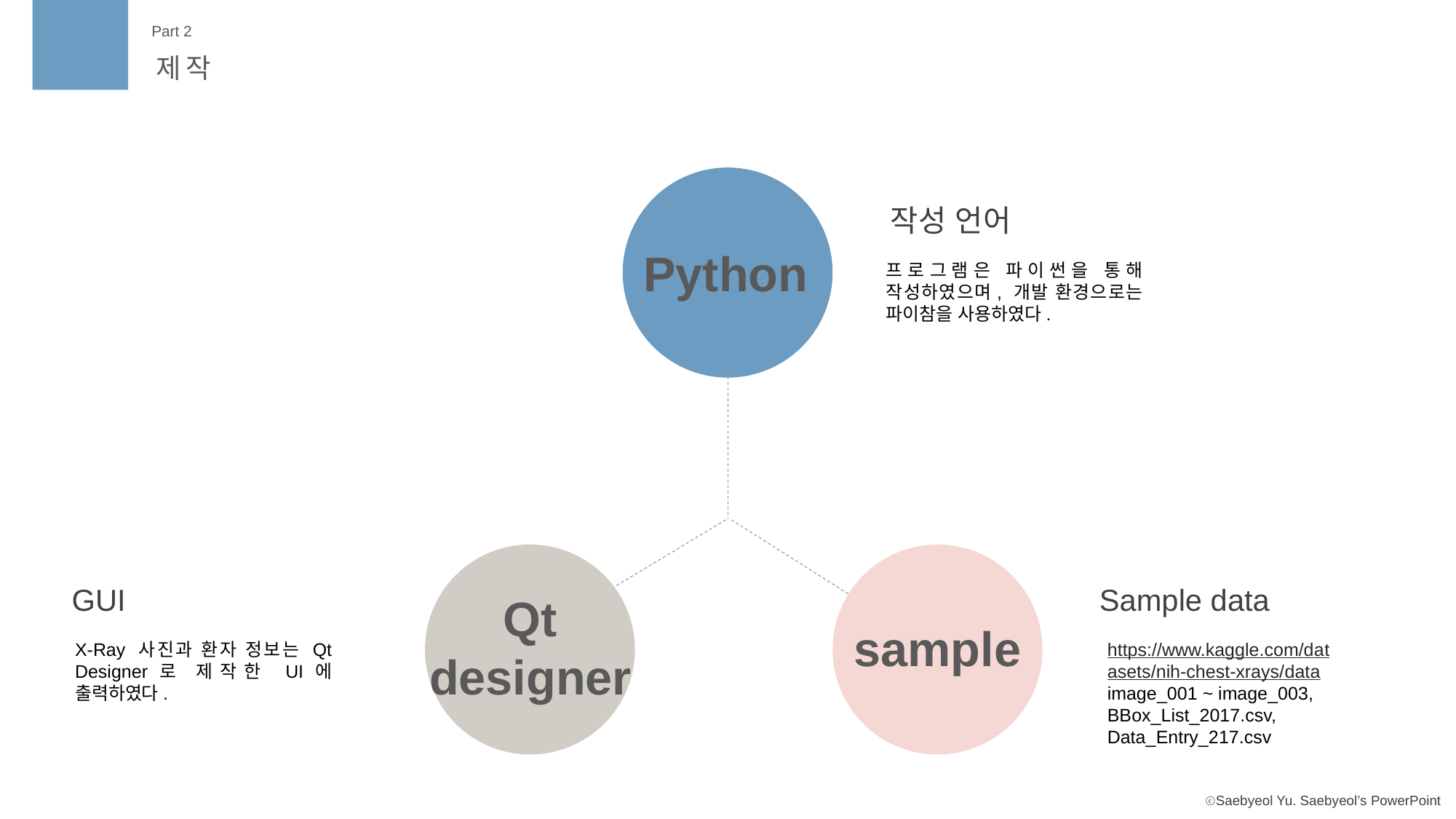

Part 2
제작

작성 언어
Python
프로그램은 파이썬을 통해 작성하였으며, 개발 환경으로는 파이참을 사용하였다.

GUI
X-Ray 사진과 환자 정보는 Qt Designer로 제작한 UI에 출력하였다.
Sample data
https://www.kaggle.com/datasets/nih-chest-xrays/data
image_001 ~ image_003, BBox_List_2017.csv, Data_Entry_217.csv
Qt
designer
sample